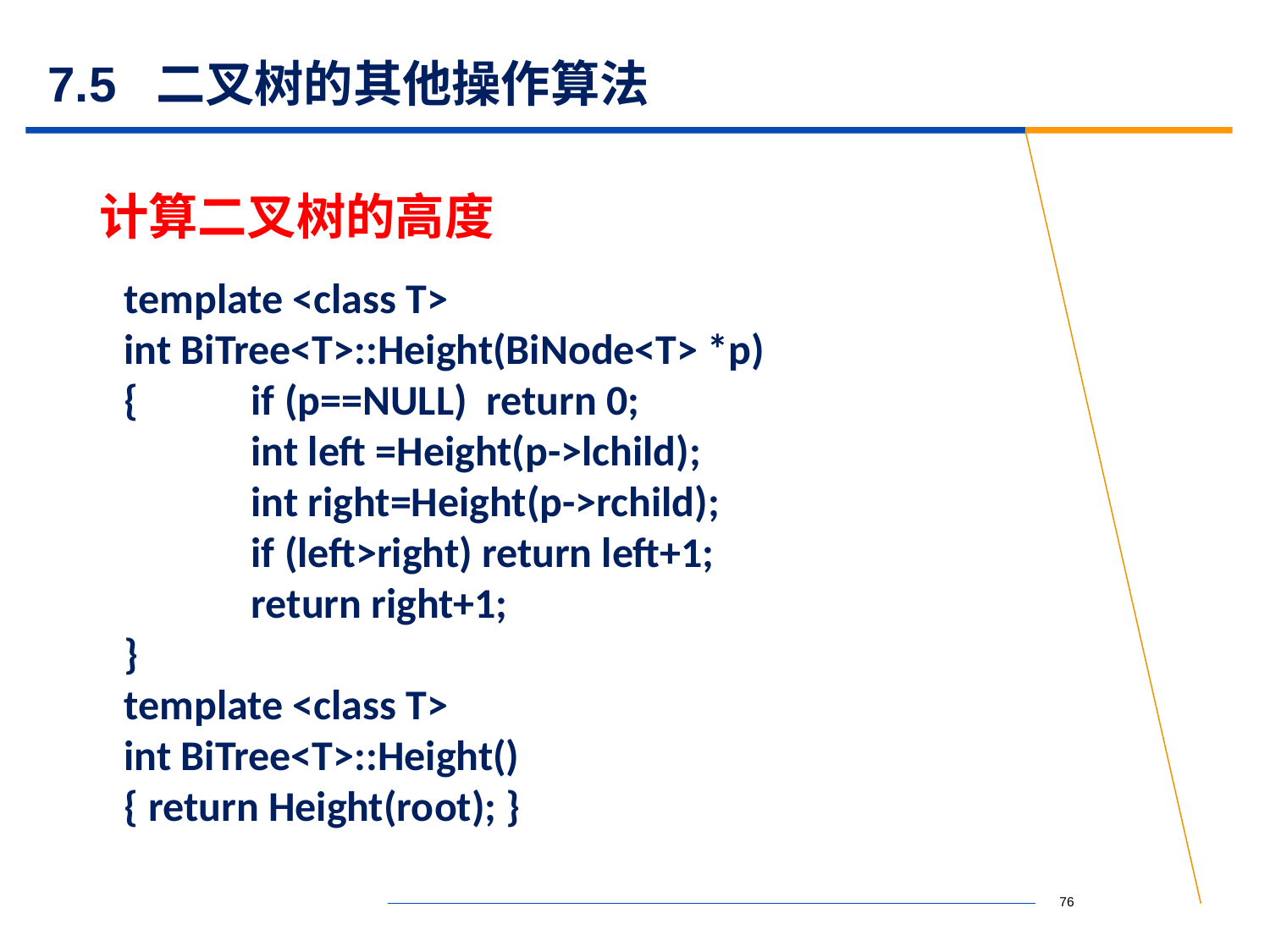

# 7.5  二叉树的其他操作算法
计算二叉树的高度
template <class T>
int BiTree<T>::Height(BiNode<T> *p)
{   	if (p==NULL)  return 0;
    	int left =Height(p->lchild);
    	int right=Height(p->rchild);
    	if (left>right) return left+1;
    	return right+1;
}
template <class T>
int BiTree<T>::Height()
{ return Height(root); }